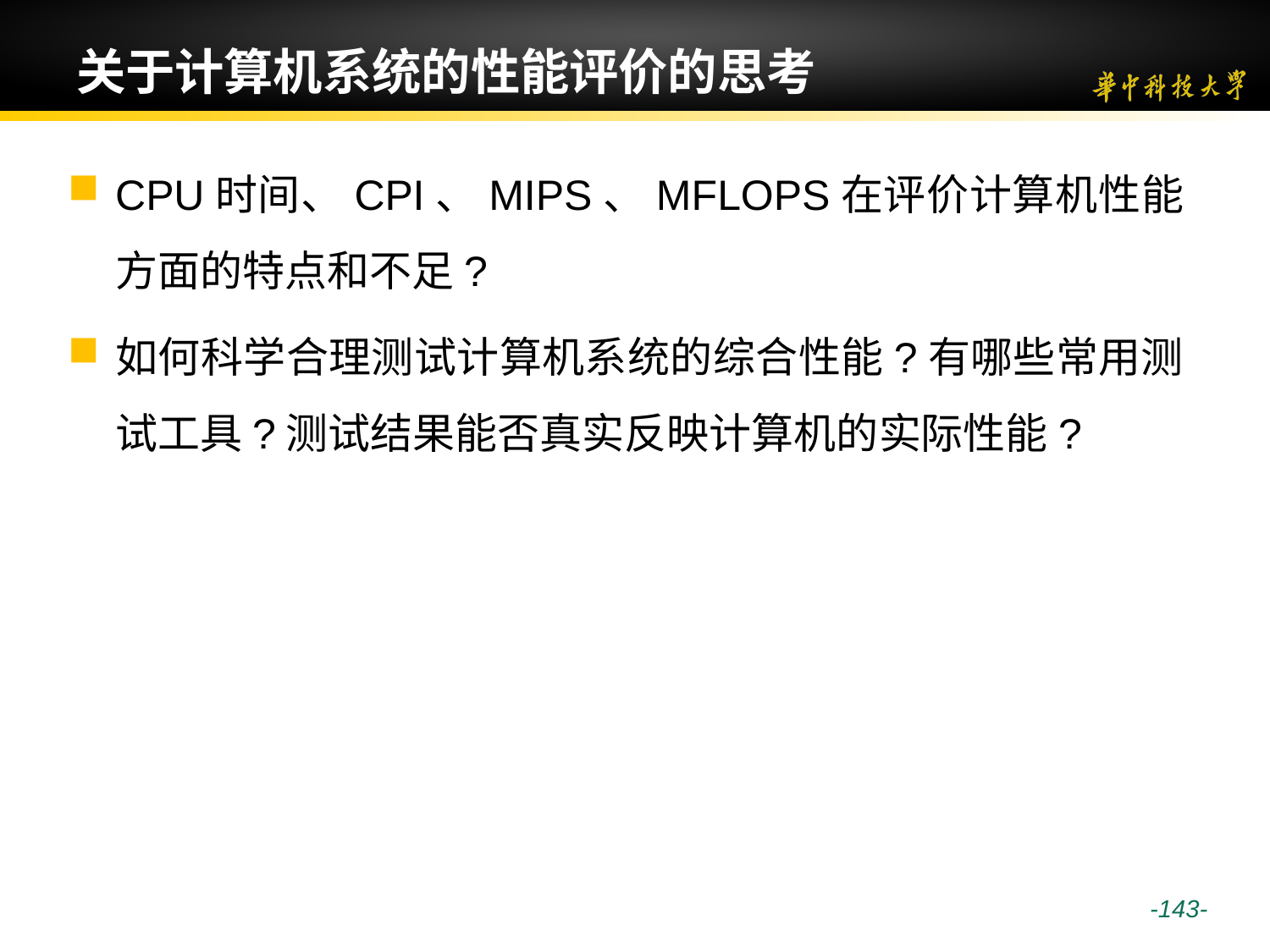

# 关于计算机系统的性能评价的思考
CPU时间、CPI、MIPS、MFLOPS在评价计算机性能方面的特点和不足?
如何科学合理测试计算机系统的综合性能?有哪些常用测试工具?测试结果能否真实反映计算机的实际性能?

 -143-